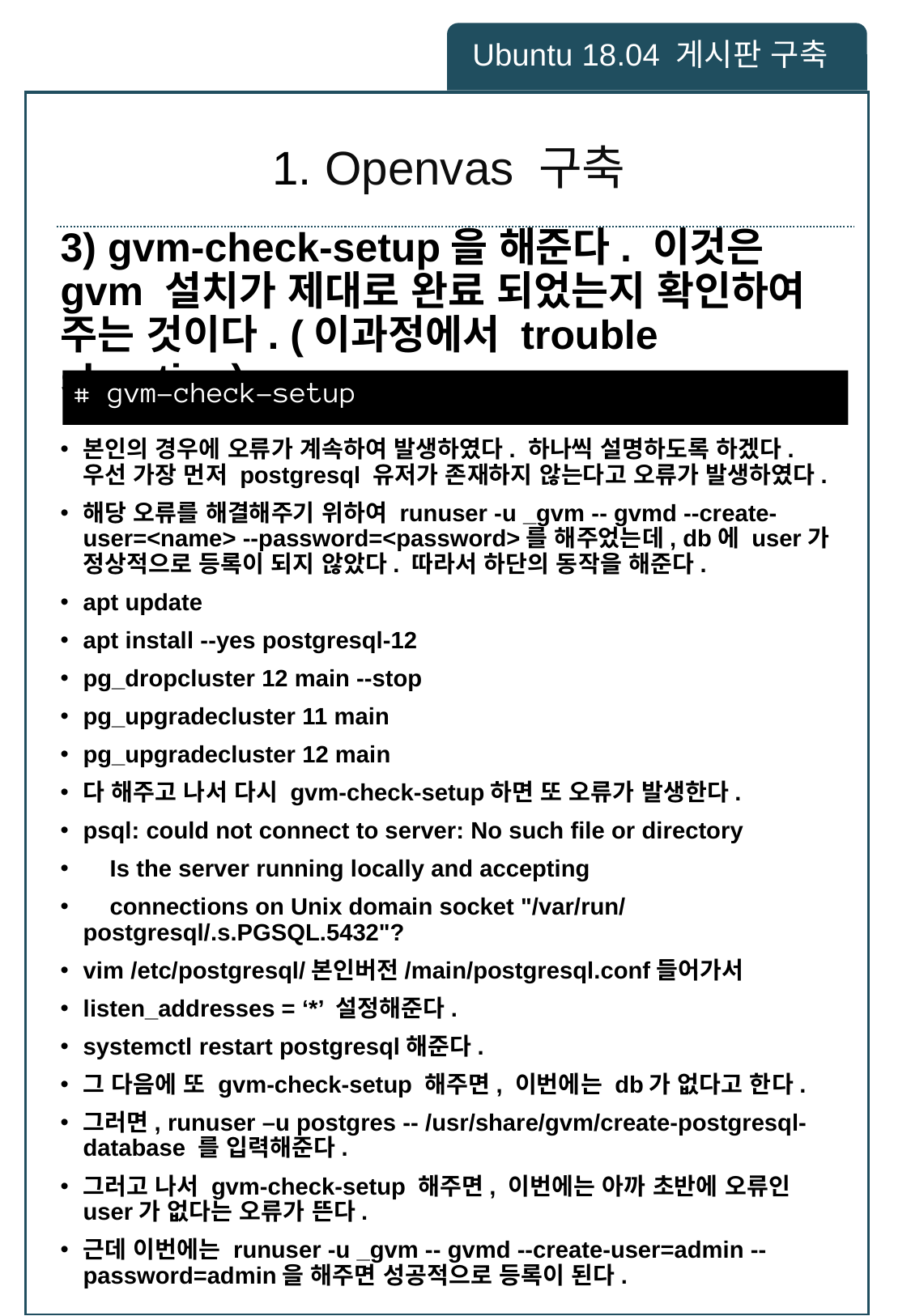

Ubuntu 18.04 게시판 구축

# 1. Openvas 구축
3) gvm-check-setup을 해준다. 이것은 gvm 설치가 제대로 완료 되었는지 확인하여 주는 것이다. (이과정에서 trouble shooting)

# gvm-check-setup

본인의 경우에 오류가 계속하여 발생하였다. 하나씩 설명하도록 하겠다. 우선 가장 먼저 postgresql 유저가 존재하지 않는다고 오류가 발생하였다.
해당 오류를 해결해주기 위하여 runuser -u _gvm -- gvmd --create-user=<name> --password=<password>를 해주었는데, db에 user가 정상적으로 등록이 되지 않았다. 따라서 하단의 동작을 해준다.
apt update
apt install --yes postgresql-12
pg_dropcluster 12 main --stop
pg_upgradecluster 11 main
pg_upgradecluster 12 main
다 해주고 나서 다시 gvm-check-setup하면 또 오류가 발생한다.
psql: could not connect to server: No such file or directory
    Is the server running locally and accepting
    connections on Unix domain socket "/var/run/postgresql/.s.PGSQL.5432"?
vim /etc/postgresql/본인버전/main/postgresql.conf들어가서
listen_addresses = ‘*’ 설정해준다.
systemctl restart postgresql해준다.
그 다음에 또 gvm-check-setup 해주면, 이번에는 db가 없다고 한다.
그러면, runuser –u postgres -- /usr/share/gvm/create-postgresql-database 를 입력해준다.
그러고 나서 gvm-check-setup 해주면, 이번에는 아까 초반에 오류인 user가 없다는 오류가 뜬다.
근데 이번에는 runuser -u _gvm -- gvmd --create-user=admin --password=admin을 해주면 성공적으로 등록이 된다.